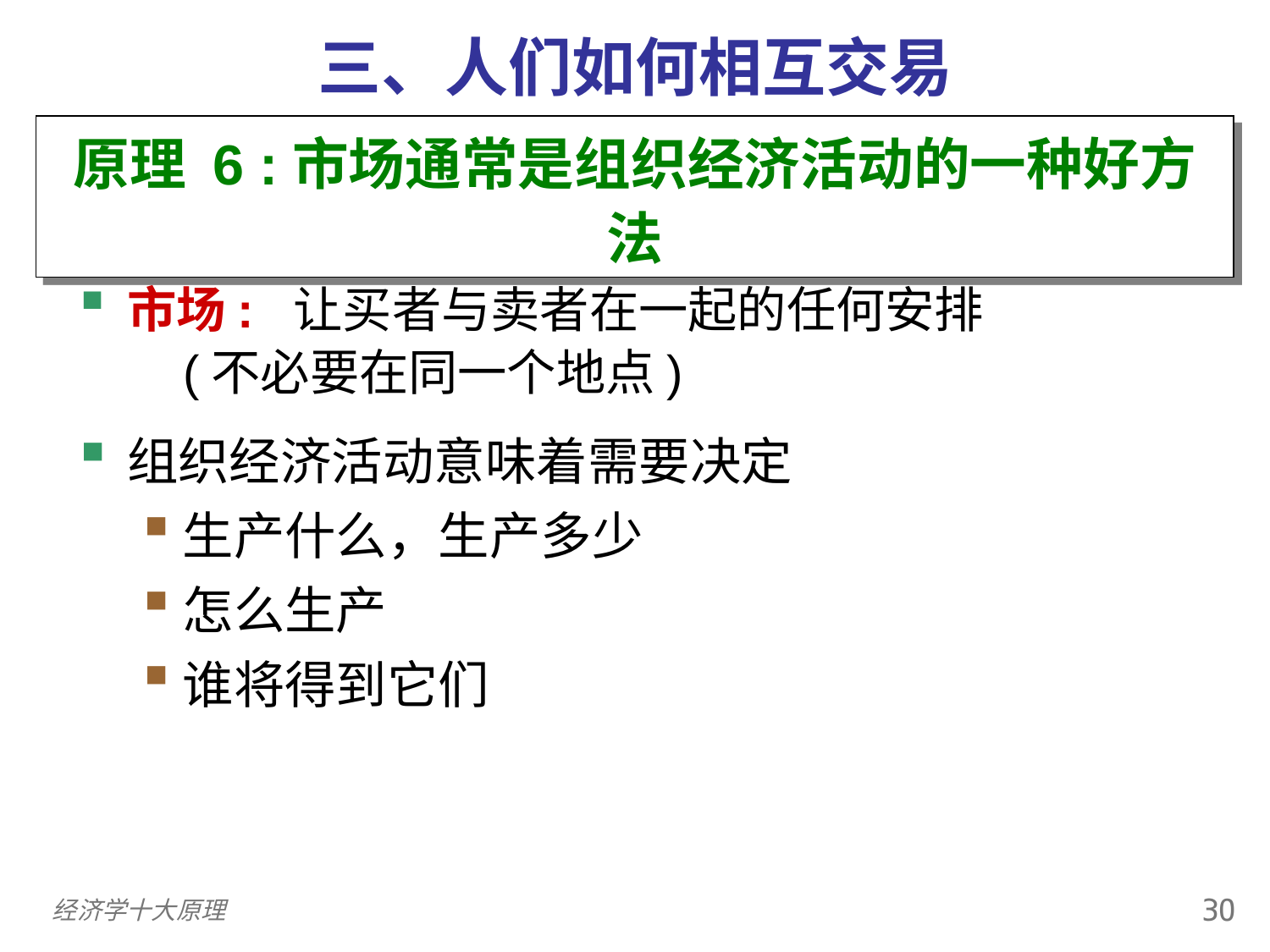

三、人们如何相互交易
原理 6 :市场通常是组织经济活动的一种好方法
市场:  让买者与卖者在一起的任何安排
    (不必要在同一个地点)
组织经济活动意味着需要决定
生产什么，生产多少
怎么生产
谁将得到它们
30
经济学十大原理